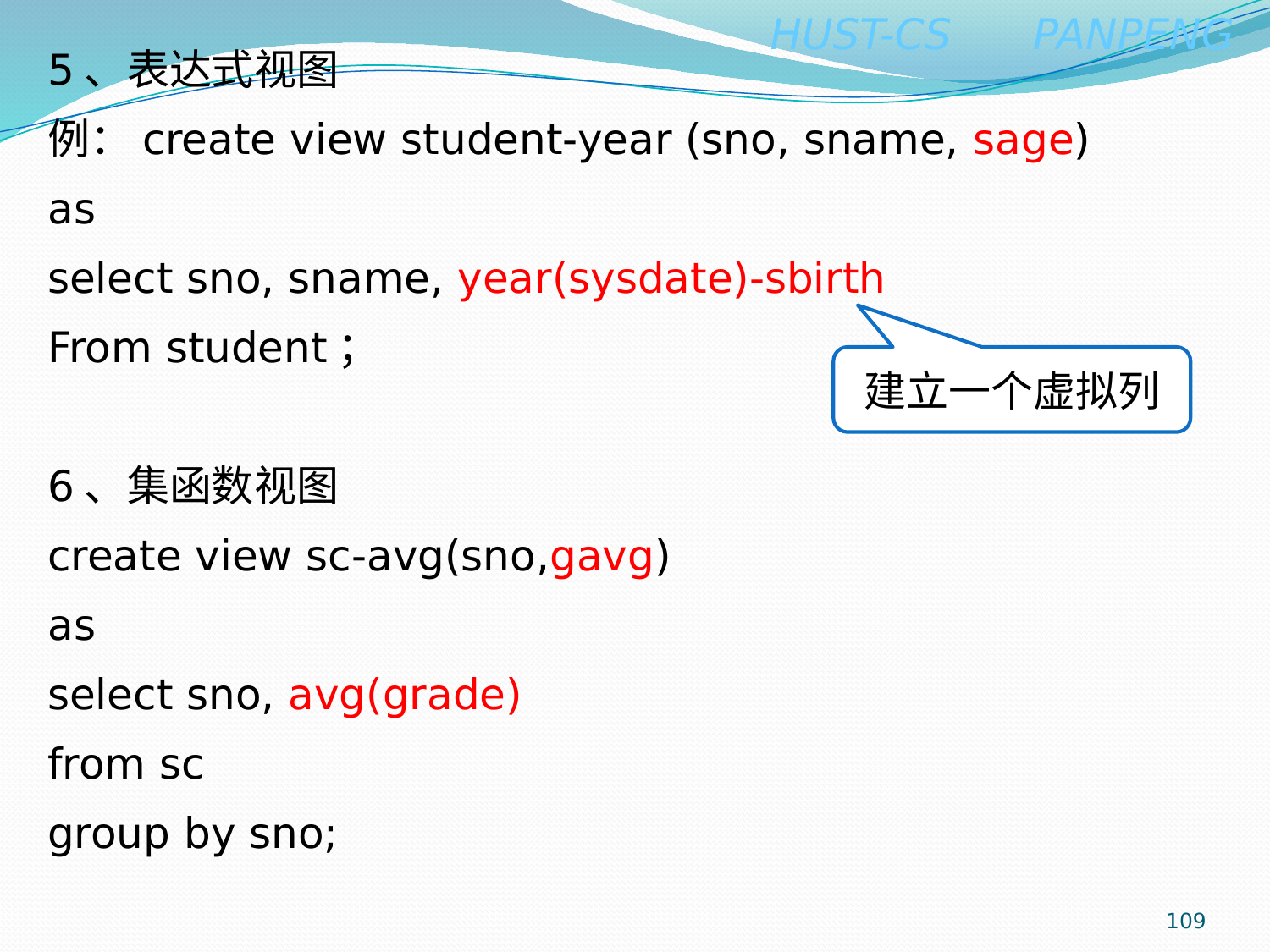

5、表达式视图
例：create view student-year (sno, sname, sage)
as
select sno, sname, year(sysdate)-sbirth
From student；

6、集函数视图
create view sc-avg(sno,gavg)
as
select sno, avg(grade)
from sc
group by sno;
建立一个虚拟列
109